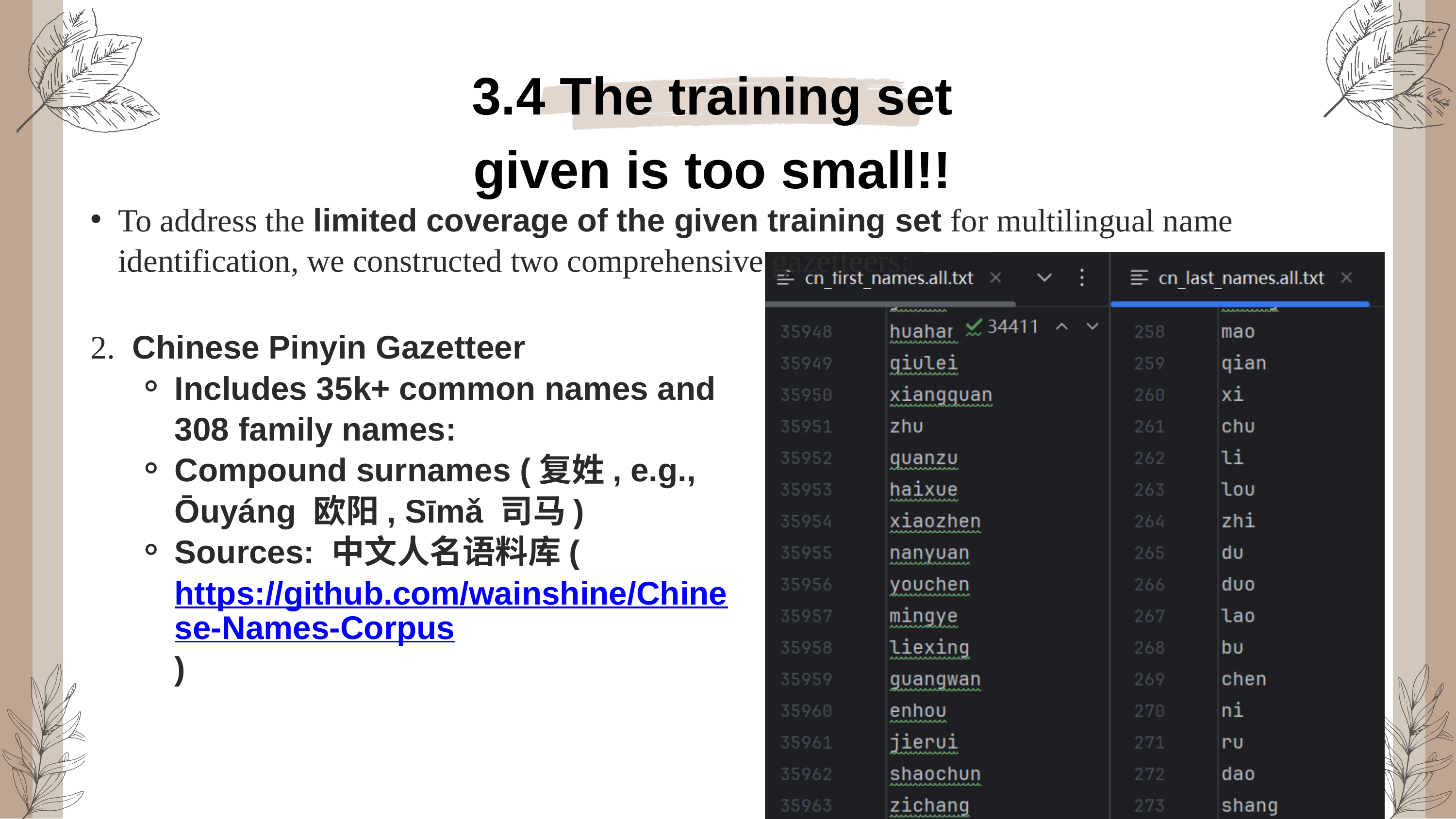

3.4 The training set given is too small!!

To address the limited coverage of the given training set for multilingual name identification, we constructed two comprehensive gazetteers:

   2.  Chinese Pinyin Gazetteer
Includes 35k+ common names and 308 family names:
Compound surnames (复姓, e.g., Ōuyáng 欧阳, Sīmǎ 司马)
Sources: 中文人名语料库(https://github.com/wainshine/Chinese-Names-Corpus)